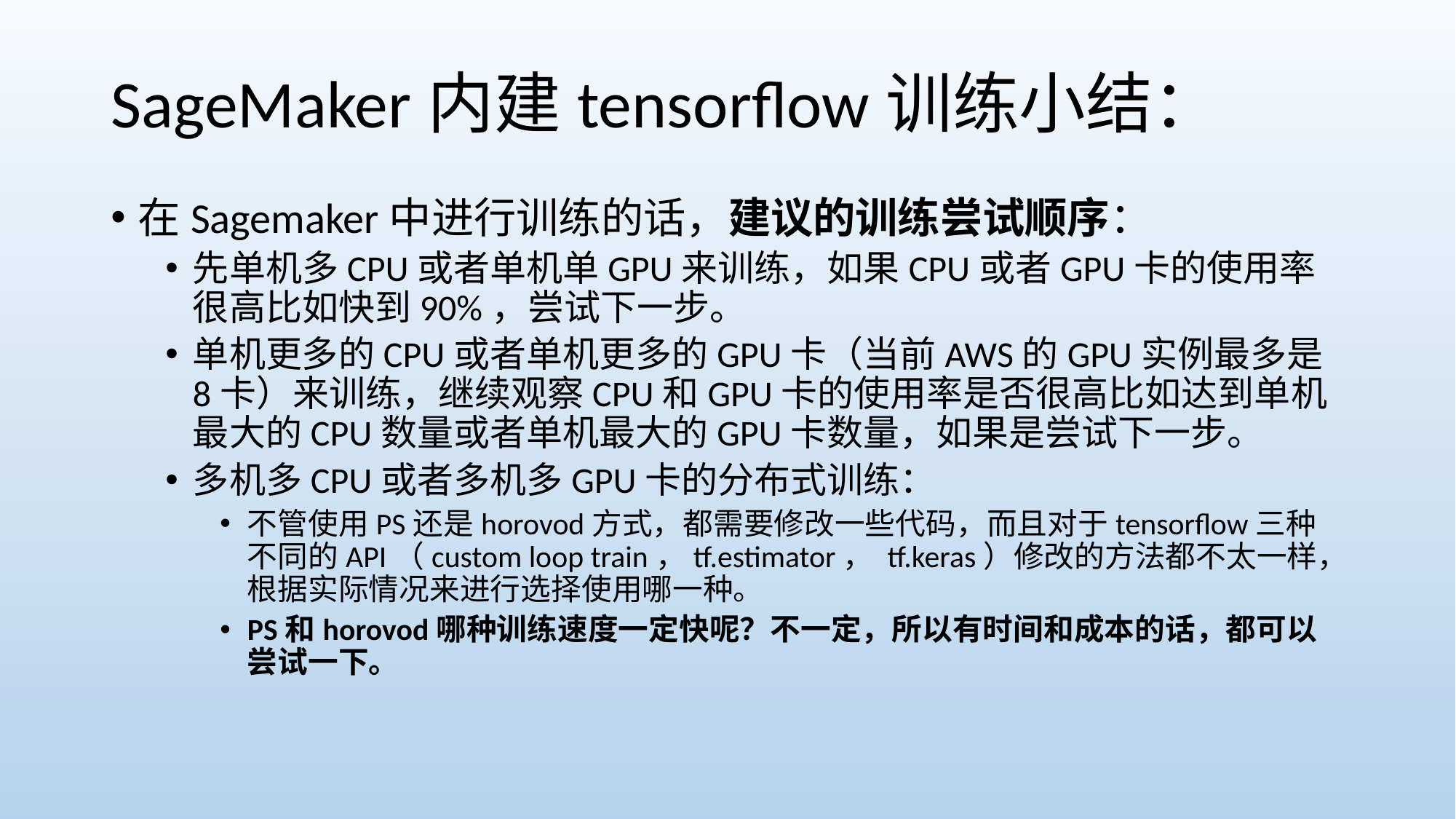

# SageMaker内建tensorflow训练小结：
在Sagemaker中进行训练的话，建议的训练尝试顺序：
先单机多CPU或者单机单GPU来训练，如果CPU或者GPU卡的使用率很高比如快到90%，尝试下一步。
单机更多的CPU或者单机更多的GPU卡（当前AWS的GPU实例最多是8卡）来训练，继续观察CPU和GPU卡的使用率是否很高比如达到单机最大的CPU数量或者单机最大的GPU卡数量，如果是尝试下一步。
多机多CPU或者多机多GPU卡的分布式训练：
不管使用PS还是horovod方式，都需要修改一些代码，而且对于tensorflow三种不同的API（custom loop train，tf.estimator， tf.keras）修改的方法都不太一样，根据实际情况来进行选择使用哪一种。
PS和horovod哪种训练速度一定快呢？不一定，所以有时间和成本的话，都可以尝试一下。